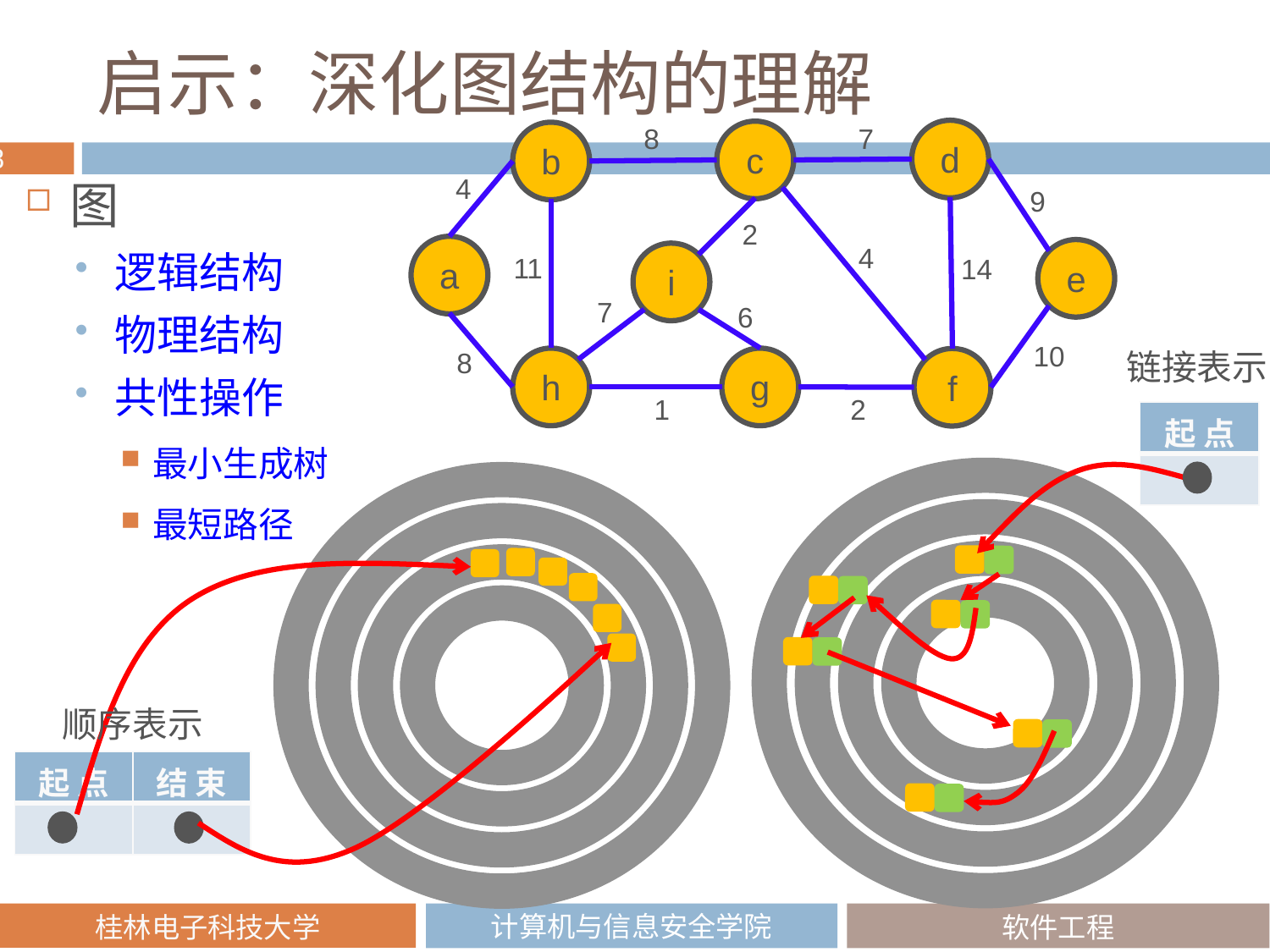

# 启示：深化图结构的理解
8
7
d
c
b
4
9
2
a
4
e
i
11
14
7
6
10
8
h
g
f
1
2
图
逻辑结构
物理结构
共性操作
最小生成树
最短路径

链接表示
| 起 点 |
| --- |
|  |

顺序表示
| 起 点 | 结 束 |
| --- | --- |
|  |  |